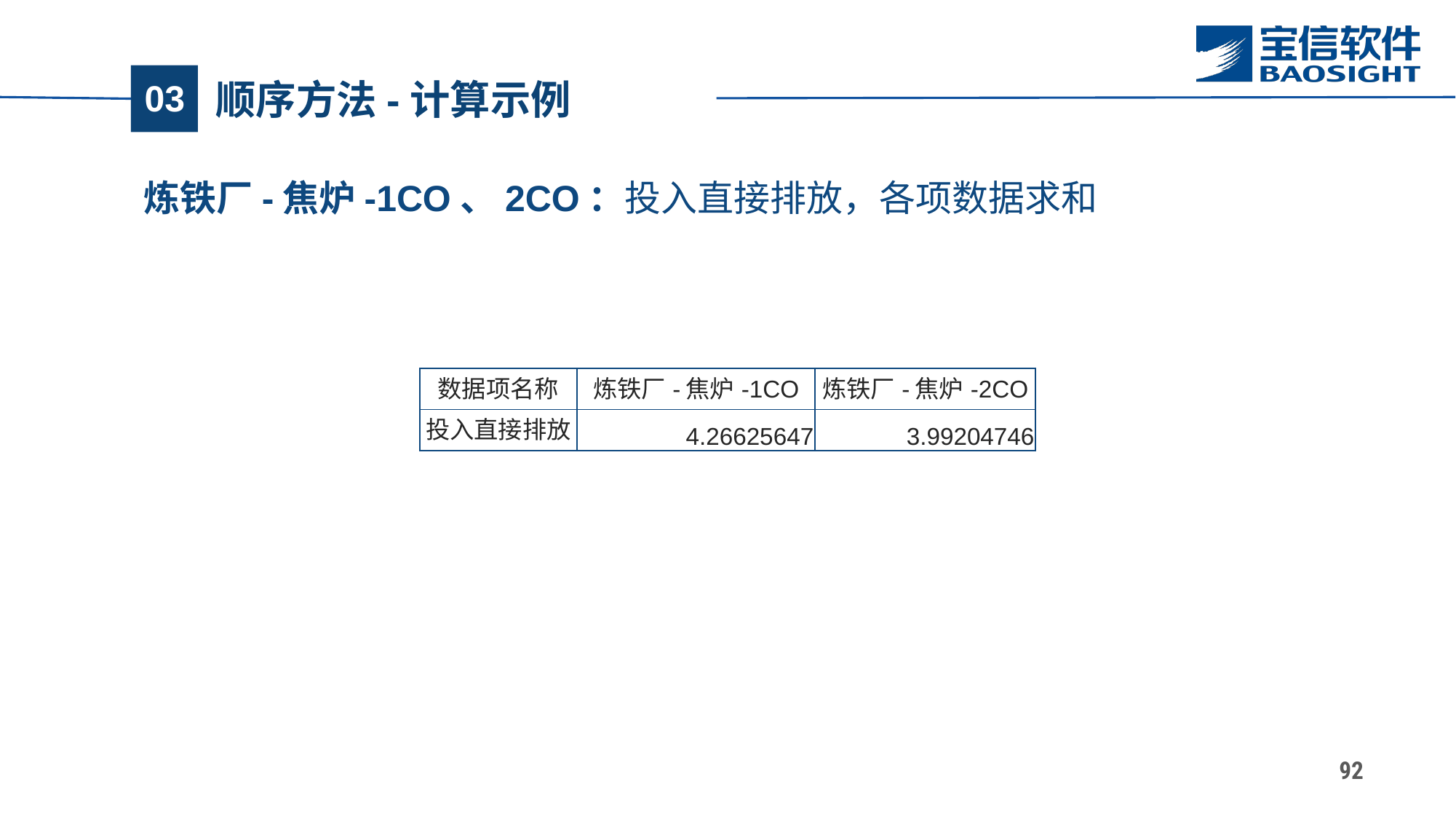

# 顺序方法-计算示例
03
炼铁厂-焦炉-1CO、2CO：投入直接排放，各项数据求和

| 数据项名称 | 炼铁厂-焦炉-1CO | 炼铁厂-焦炉-2CO |
| --- | --- | --- |
| 投入直接排放 | 4.26625647 | 3.99204746 |